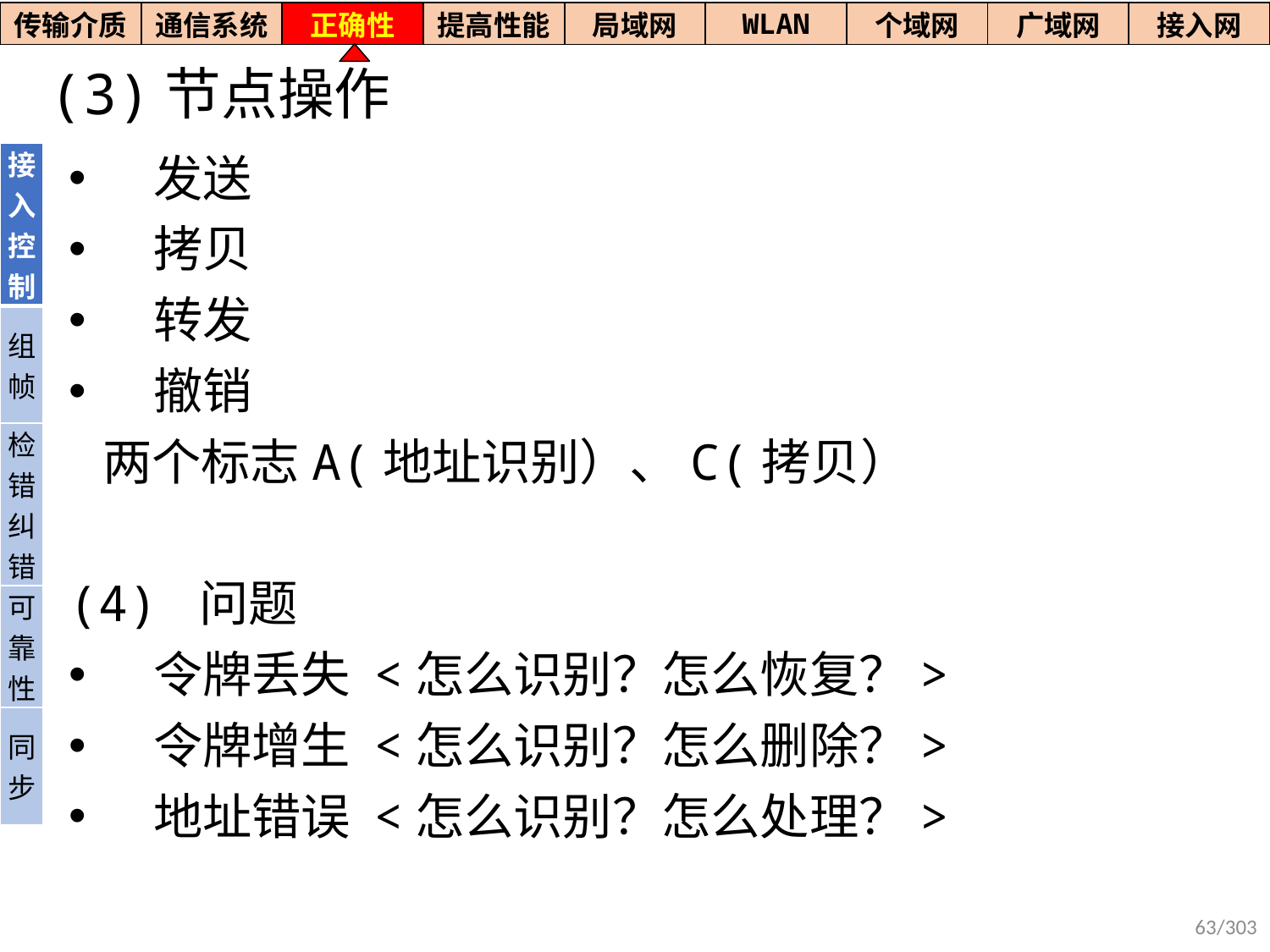

| 传输介质 | 通信系统 | 正确性 | 提高性能 | 局域网 | WLAN | 个域网 | 广域网 | 接入网 |
| --- | --- | --- | --- | --- | --- | --- | --- | --- |

# (3)节点操作
| 接入控制 |
| --- |
| 组帧 |
| 检错纠错 |
| 可靠性 |
| 同步 |
发送
拷贝
转发
撤销
  两个标志A(地址识别）、C(拷贝）

(4) 问题
令牌丢失 <怎么识别？怎么恢复？>
令牌增生 <怎么识别？怎么删除？>
地址错误 <怎么识别？怎么处理？>
63/303